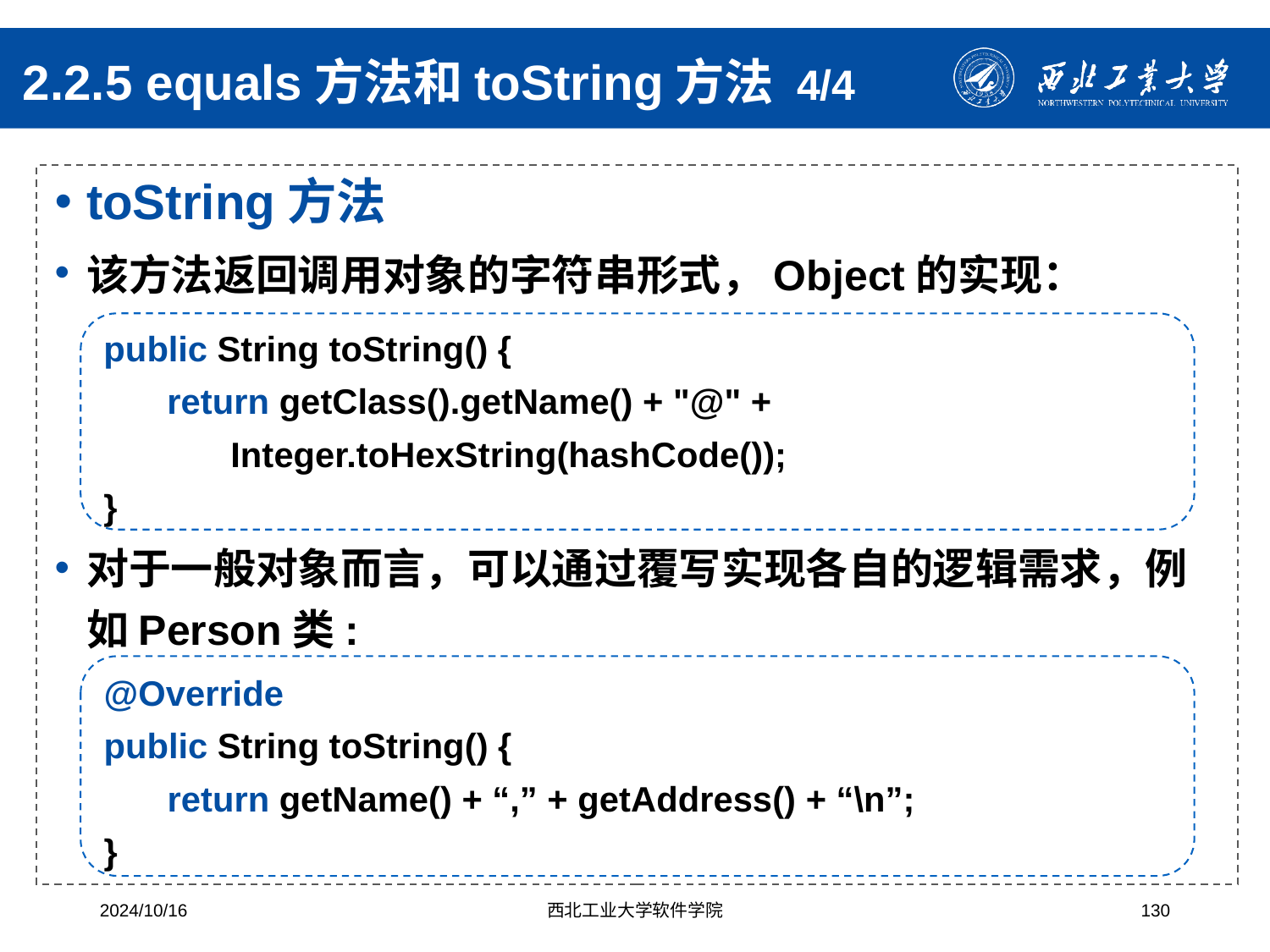

# 2.2.5 equals方法和toString方法 4/4
toString方法
该方法返回调用对象的字符串形式，Object的实现：

对于一般对象而言，可以通过覆写实现各自的逻辑需求，例如Person类:
public String toString() {
return getClass().getName() + "@" +
Integer.toHexString(hashCode());
}
@Override
public String toString() {
return getName() + “,” + getAddress() + “\n”;
}
2024/10/16
西北工业大学软件学院
130